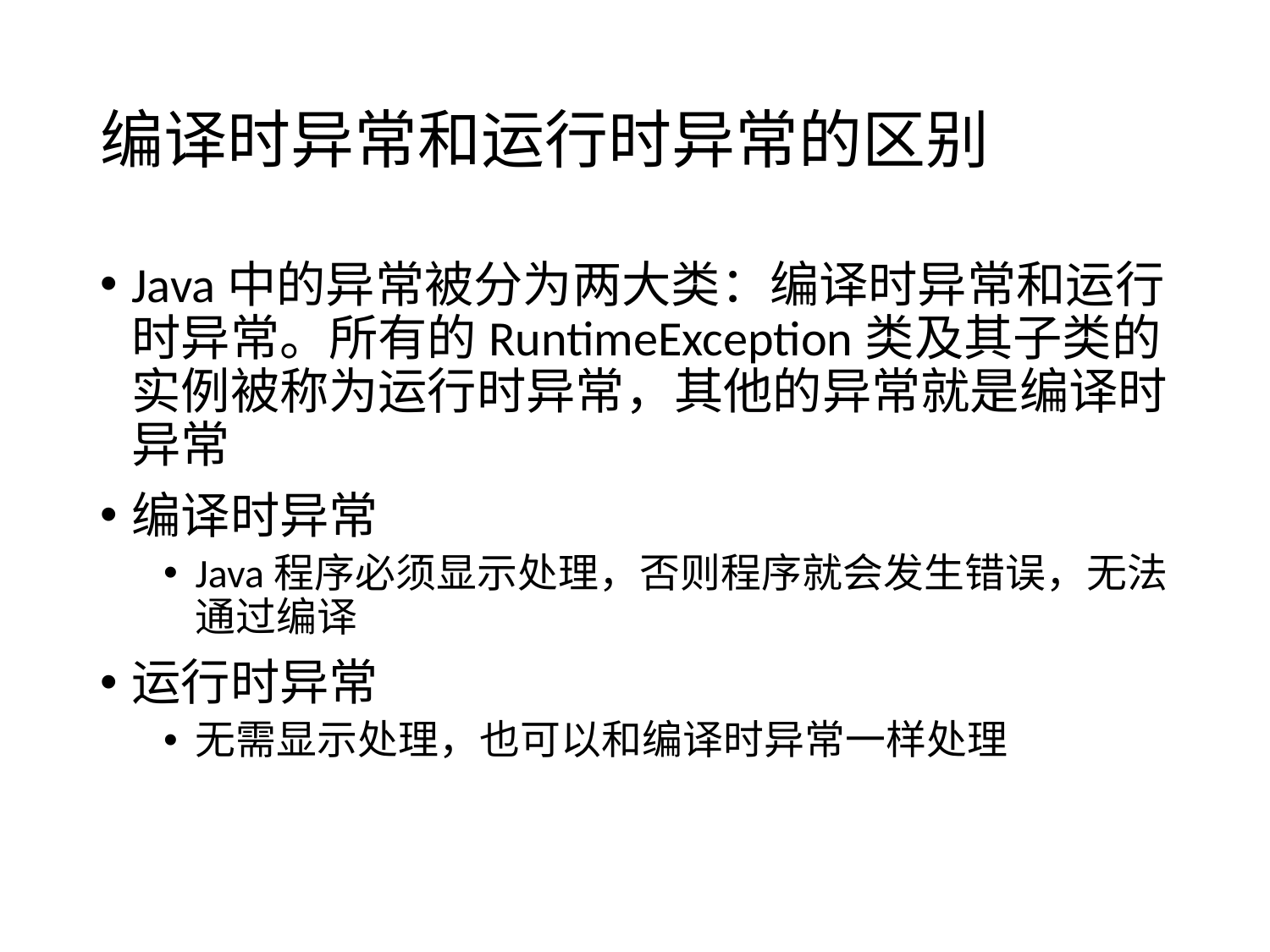

# 编译时异常和运行时异常的区别
Java中的异常被分为两大类：编译时异常和运行时异常。所有的RuntimeException类及其子类的实例被称为运行时异常，其他的异常就是编译时异常
编译时异常
Java程序必须显示处理，否则程序就会发生错误，无法通过编译
运行时异常
无需显示处理，也可以和编译时异常一样处理